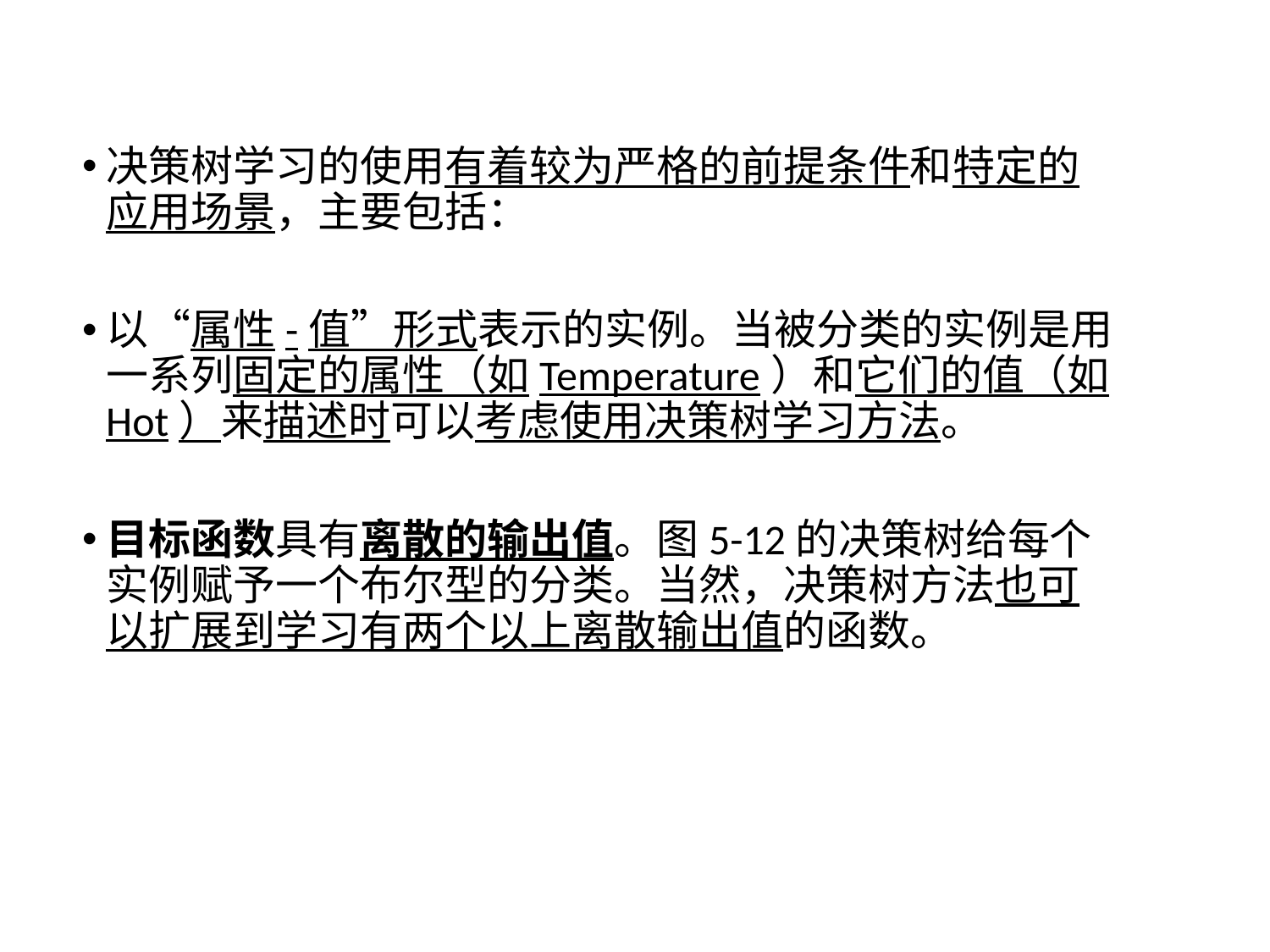

4.4主要类型
决策树学习的使用有着较为严格的前提条件和特定的应用场景，主要包括：

以“属性-值”形式表示的实例。当被分类的实例是用一系列固定的属性（如Temperature）和它们的值（如Hot）来描述时可以考虑使用决策树学习方法。

目标函数具有离散的输出值。图5-12的决策树给每个实例赋予一个布尔型的分类。当然，决策树方法也可以扩展到学习有两个以上离散输出值的函数。